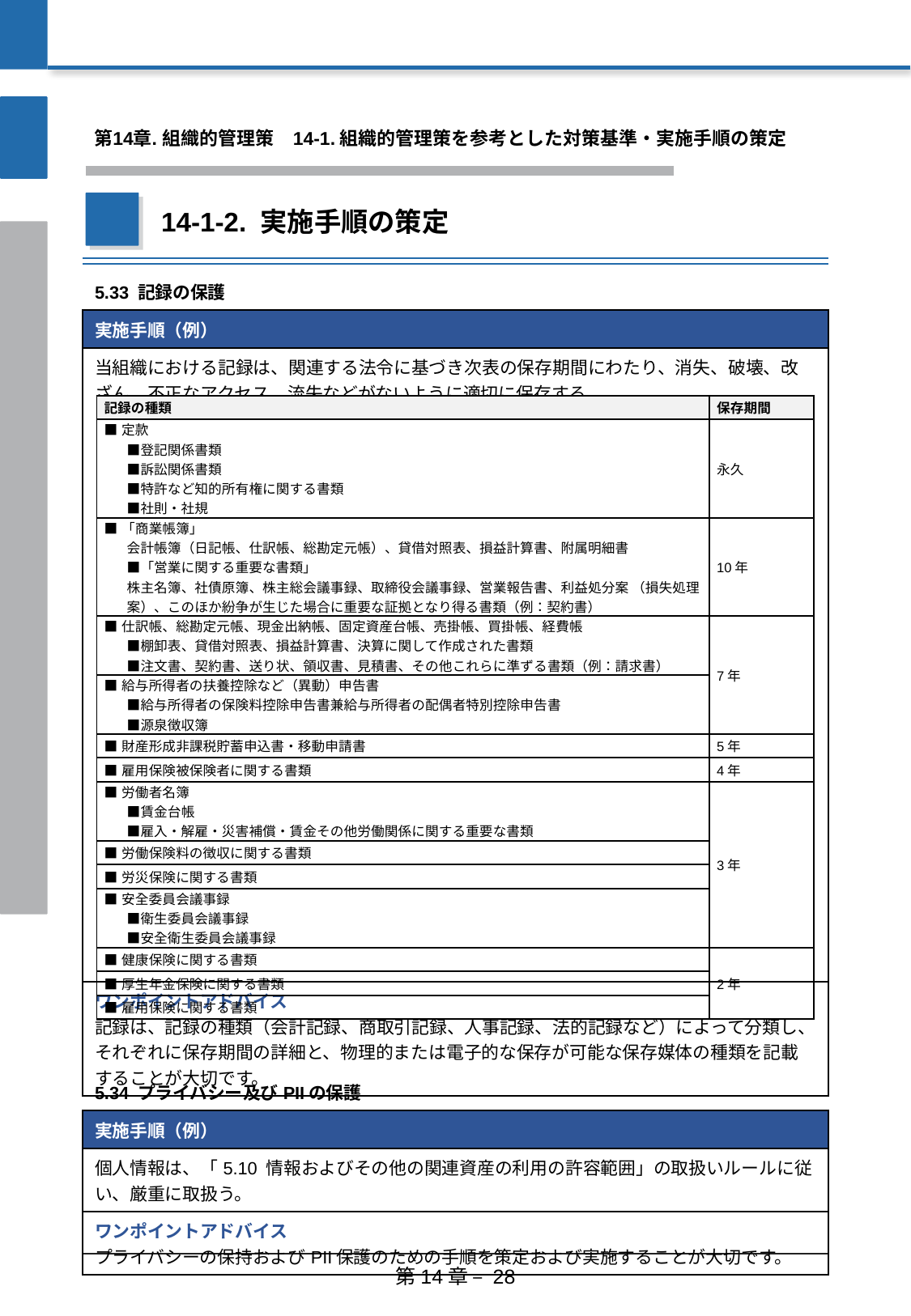

第14章. 組織的管理策
　14-1. 組織的管理策を参考とした対策基準・実施手順の策定
14-1-2. 実施手順の策定
| 5.33 記録の保護 |
| --- |
| 実施手順（例） |
| 当組織における記録は、関連する法令に基づき次表の保存期間にわたり、消失、破壊、改ざん、不正なアクセス、流失などがないように適切に保存する。 |
| ワンポイントアドバイス 記録は、記録の種類（会計記録、商取引記録、人事記録、法的記録など）によって分類し、それぞれに保存期間の詳細と、物理的または電子的な保存が可能な保存媒体の種類を記載することが大切です。 |
| 記録の種類 | 保存期間 |
| --- | --- |
| ■定款 ■登記関係書類 ■訴訟関係書類 ■特許など知的所有権に関する書類 ■社則・社規 | 永久 |
| ■「商業帳簿」 会計帳簿（日記帳、仕訳帳、総勘定元帳）、貸借対照表、損益計算書、附属明細書 ■「営業に関する重要な書類」 株主名簿、社債原簿、株主総会議事録、取締役会議事録、営業報告書、利益処分案 （損失処理案）、このほか紛争が生じた場合に重要な証拠となり得る書類（例：契約書） | 10年 |
| ■仕訳帳、総勘定元帳、現金出納帳、固定資産台帳、売掛帳、買掛帳、経費帳 ■棚卸表、貸借対照表、損益計算書、決算に関して作成された書類 ■注文書、契約書、送り状、領収書、見積書、その他これらに準ずる書類（例：請求書） | 7年 |
| ■給与所得者の扶養控除など（異動）申告書 ■給与所得者の保険料控除申告書兼給与所得者の配偶者特別控除申告書 ■源泉徴収簿 |  |
| ■財産形成非課税貯蓄申込書・移動申請書 | 5年 |
| ■雇用保険被保険者に関する書類 | 4年 |
| ■労働者名簿 ■賃金台帳 ■雇入・解雇・災害補償・賃金その他労働関係に関する重要な書類 | 3年 |
| ■労働保険料の徴収に関する書類 |  |
| ■労災保険に関する書類 |  |
| ■安全委員会議事録 ■衛生委員会議事録 ■安全衛生委員会議事録 |  |
| ■健康保険に関する書類 | 2年 |
| ■厚生年金保険に関する書類 |  |
| ■雇用保険に関する書類 |  |
| 5.34 プライバシー及びPIIの保護 |
| --- |
| 実施手順（例） |
| 個人情報は、「5.10 情報およびその他の関連資産の利用の許容範囲」の取扱いルールに従い、厳重に取扱う。 |
| ワンポイントアドバイス プライバシーの保持およびPII保護のための手順を策定および実施することが大切です。 |
第14章 – 28